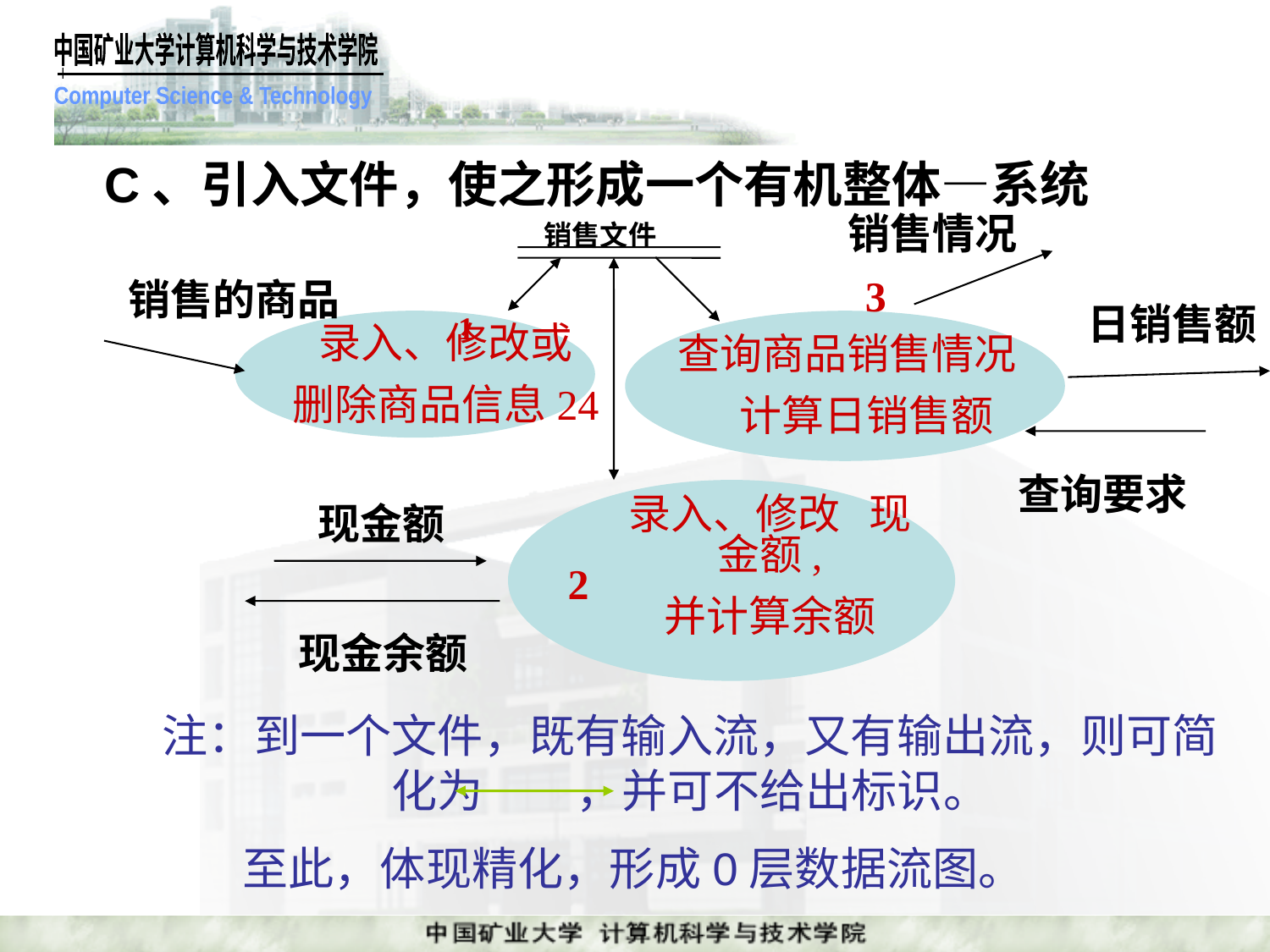

C、引入文件，使之形成一个有机整体—系统

销售情况
销售文件

3
销售的商品
日销售额
1

录入、修改或
删除商品信息24

查询商品销售情况
   计算日销售额

查询要求

现金额
录入、修改   现金额,
并计算余额
2

现金余额
注：到一个文件，既有输入流，又有输出流，则可简化为         ，并可不给出标识。
至此，体现精化，形成0层数据流图。